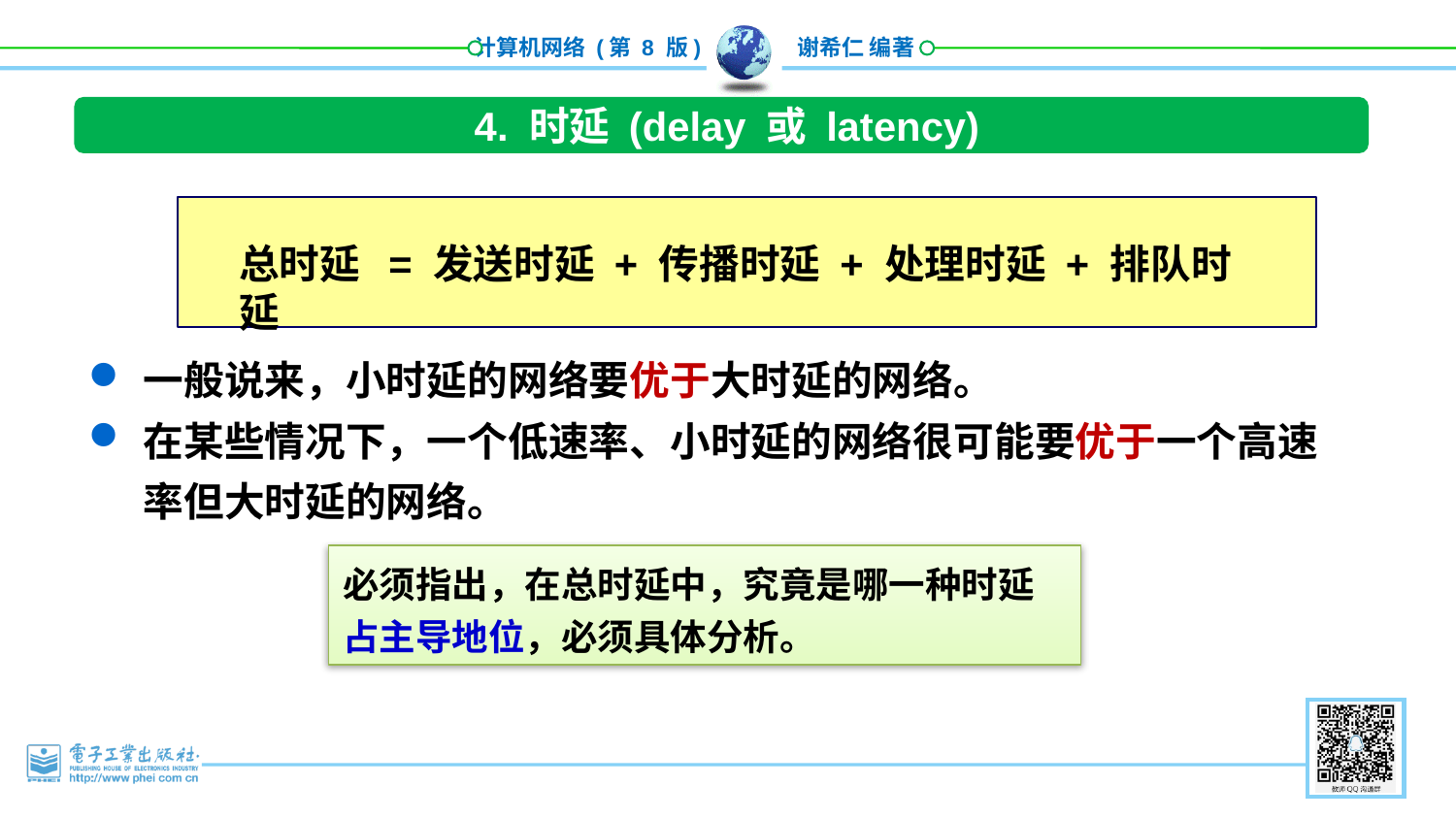

4. 时延 (delay 或 latency)

一般说来，小时延的网络要优于大时延的网络。
在某些情况下，一个低速率、小时延的网络很可能要优于一个高速率但大时延的网络。

总时延  = 发送时延 + 传播时延 + 处理时延 + 排队时延
必须指出，在总时延中，究竟是哪一种时延占主导地位，必须具体分析。